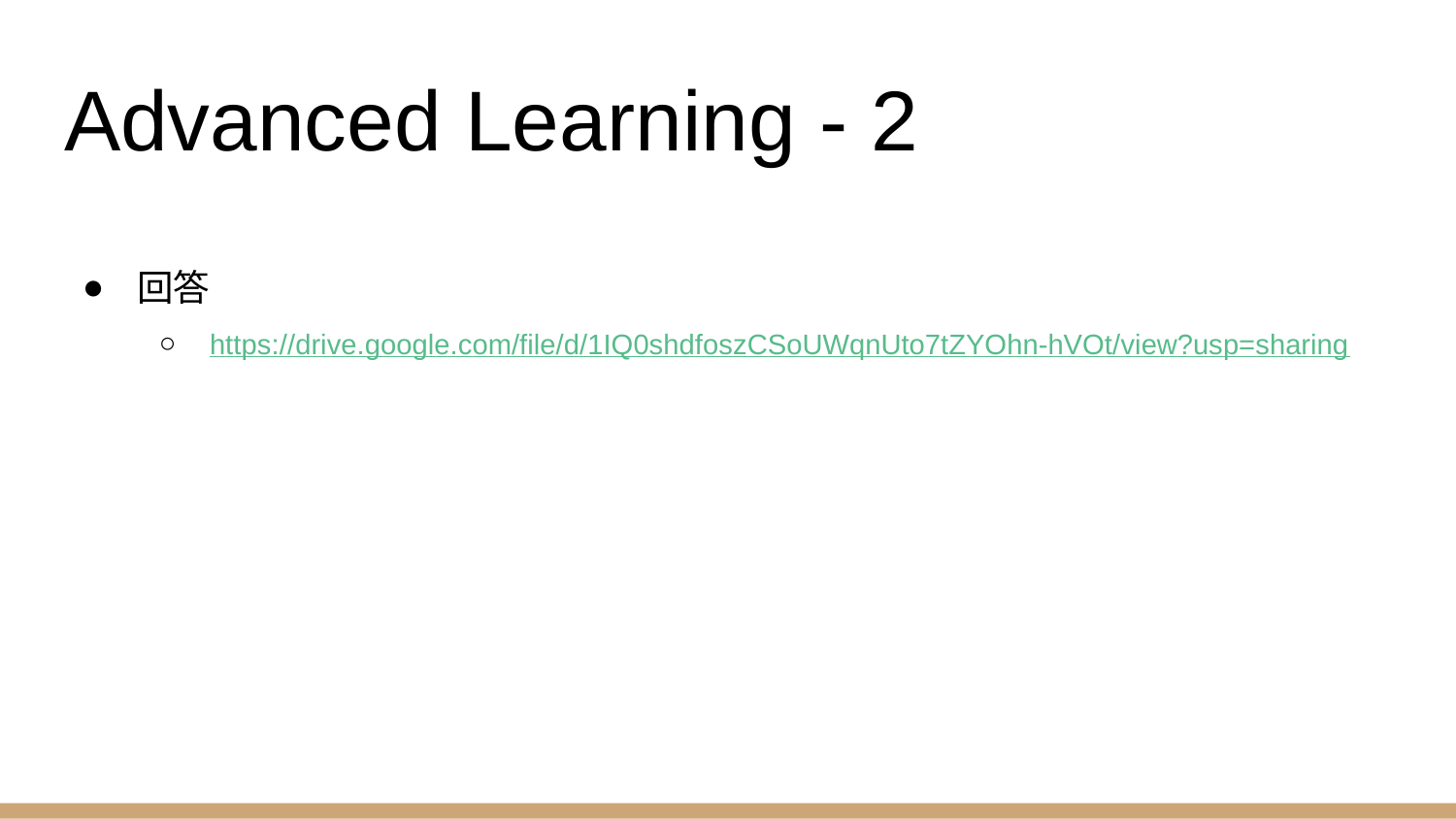

# Advanced Learning - 2
回答
https://drive.google.com/file/d/1IQ0shdfoszCSoUWqnUto7tZYOhn-hVOt/view?usp=sharing